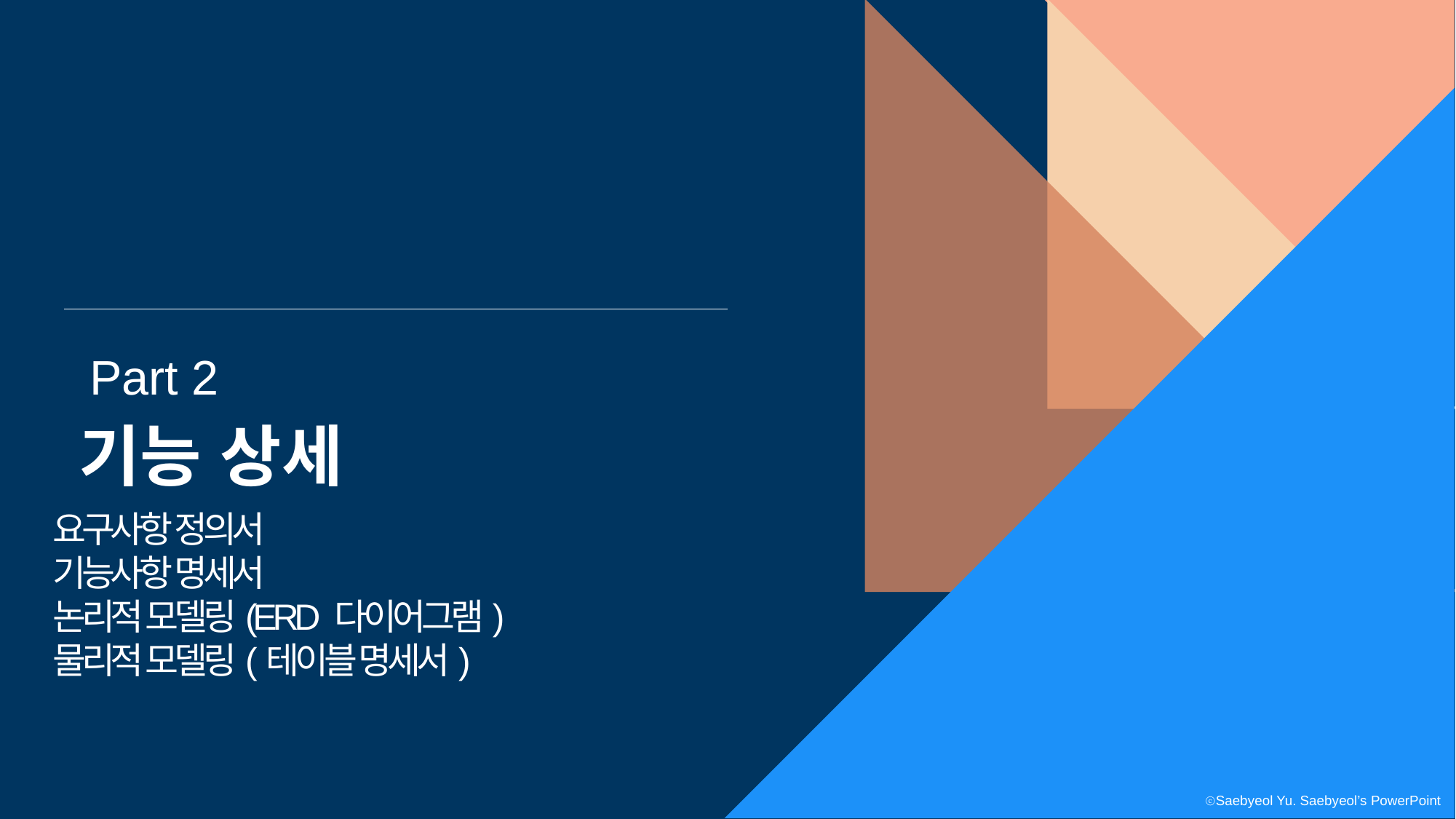

Part 2
기능 상세
요구사항 정의서
기능사항 명세서
논리적 모델링(ERD 다이어그램)
물리적 모델링(테이블 명세서)
ⓒSaebyeol Yu. Saebyeol’s PowerPoint